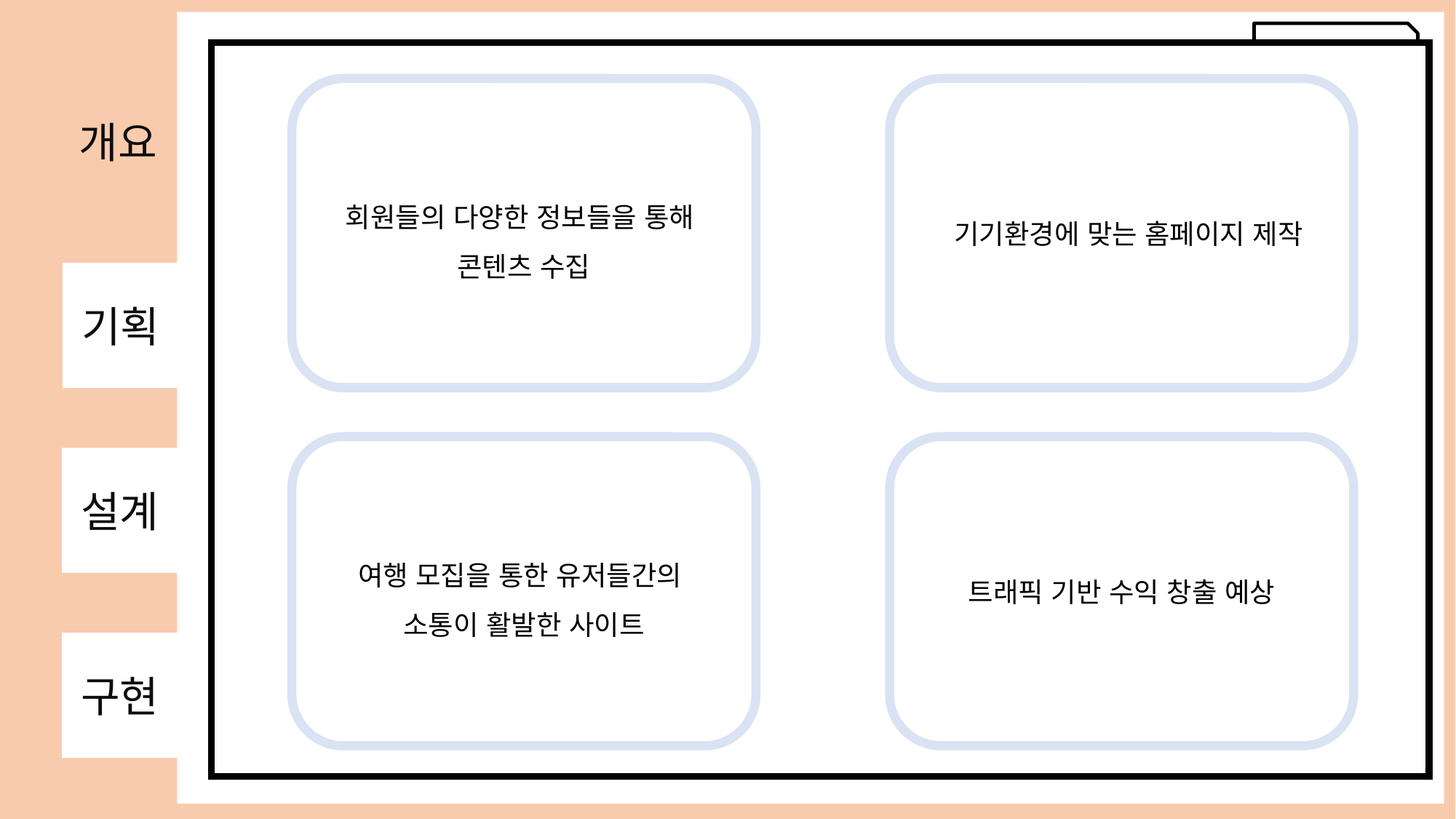

주제선정

기존의 여행 정보 서비스
회원들의 다양한 정보들을 통해
콘텐츠 수집
 기기환경에 맞는 홈페이지 제작
개요
기획
설계
구현
1. 콘텐츠 수집 및 관리가 어렵다.
2. 여행 일정 서비스가 반드시 필요하지 않다.
3. 콘텐츠의 양과 질로 블로그 & 카페를 이길수 없다.
여행 모집을 통한 유저들간의
소통이 활발한 사이트
트래픽 기반 수익 창출 예상
블로그에서는 최신 후기와 다양한 경험담을 만나볼 수 있음
카페에서는 여러 사람들의 다양한 팁을 얻을 수 있음
다양한 여행 팁, 여행자 리뷰, 감성적인 사진 등 결합되어야 콘텐츠 가치를 인정받을 수 있는데 직접 경험하지 않고서는 콘텐츠  수집에 한계가 있음